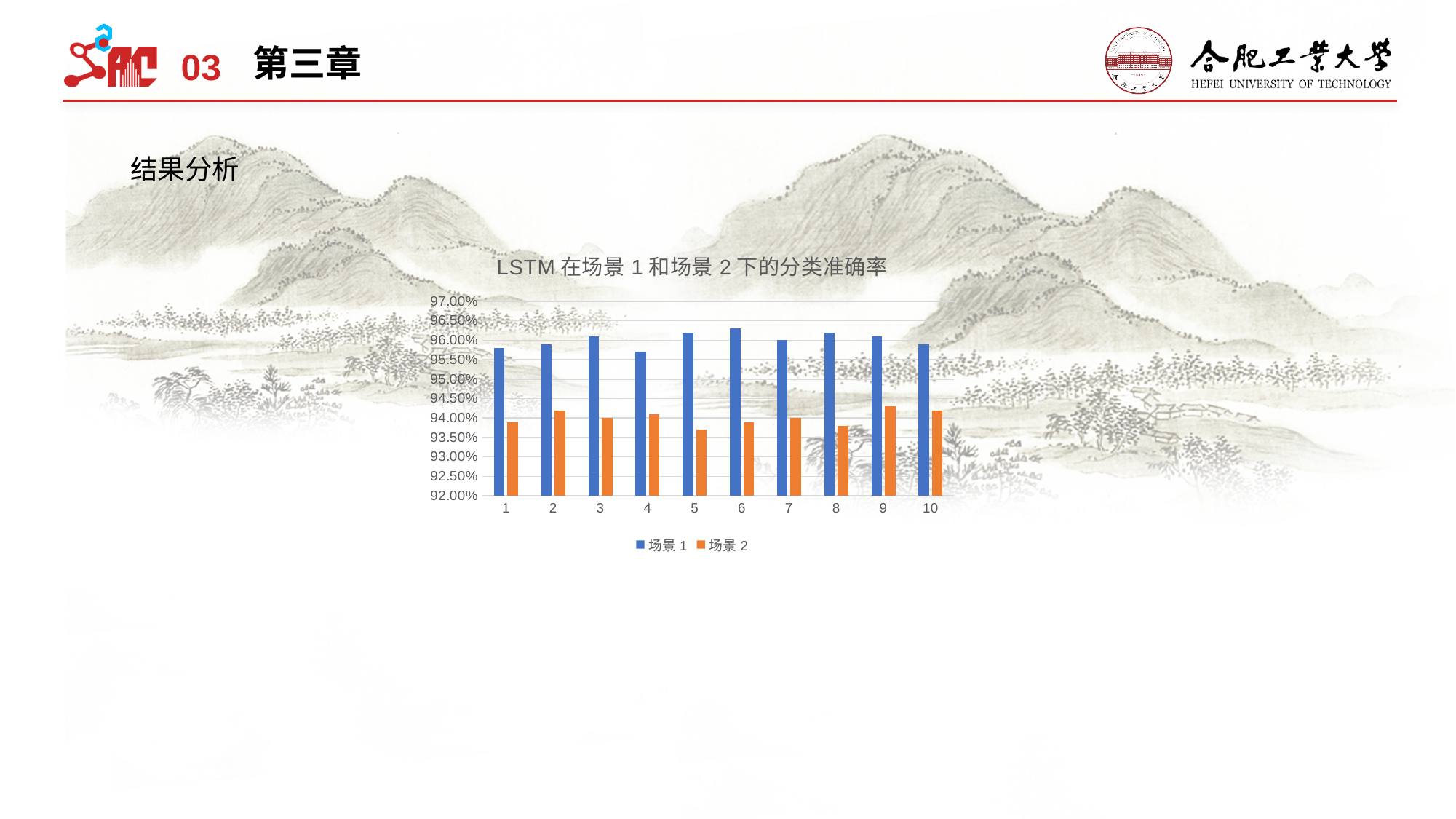

03
第三章
结果分析

### Chart: LSTM在场景1和场景2下的分类准确率

| Category | 场景1 | 场景2 |
|---|---|---|
| 1 | 0.958 | 0.939 |
| 2 | 0.959 | 0.942 |
| 3 | 0.961 | 0.94 |
| 4 | 0.957 | 0.941 |
| 5 | 0.962 | 0.937 |
| 6 | 0.963 | 0.939 |
| 7 | 0.96 | 0.94 |
| 8 | 0.962 | 0.938 |
| 9 | 0.961 | 0.943 |
| 10 | 0.959 | 0.942 |